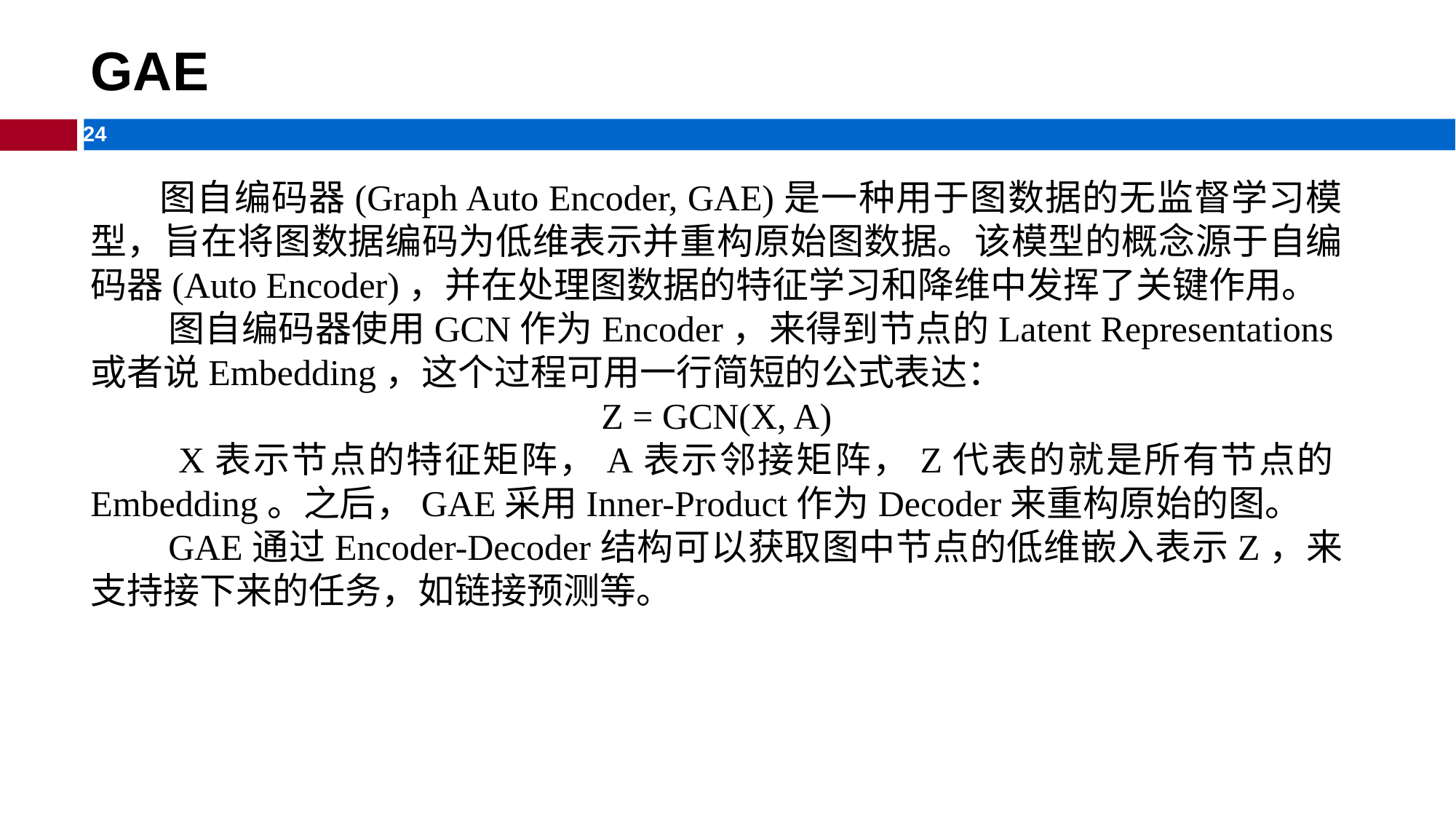

# GAE
        图自编码器(Graph Auto Encoder, GAE)是一种用于图数据的无监督学习模型，旨在将图数据编码为低维表示并重构原始图数据。该模型的概念源于自编码器(Auto Encoder)，并在处理图数据的特征学习和降维中发挥了关键作用。
        图自编码器使用GCN作为Encoder，来得到节点的Latent Representations或者说Embedding，这个过程可用一行简短的公式表达：
Z = GCN(X, A)
        X表示节点的特征矩阵，A表示邻接矩阵，Z代表的就是所有节点的Embedding。之后，GAE采用Inner-Product作为Decoder来重构原始的图。
        GAE通过Encoder-Decoder结构可以获取图中节点的低维嵌入表示Z，来支持接下来的任务，如链接预测等。